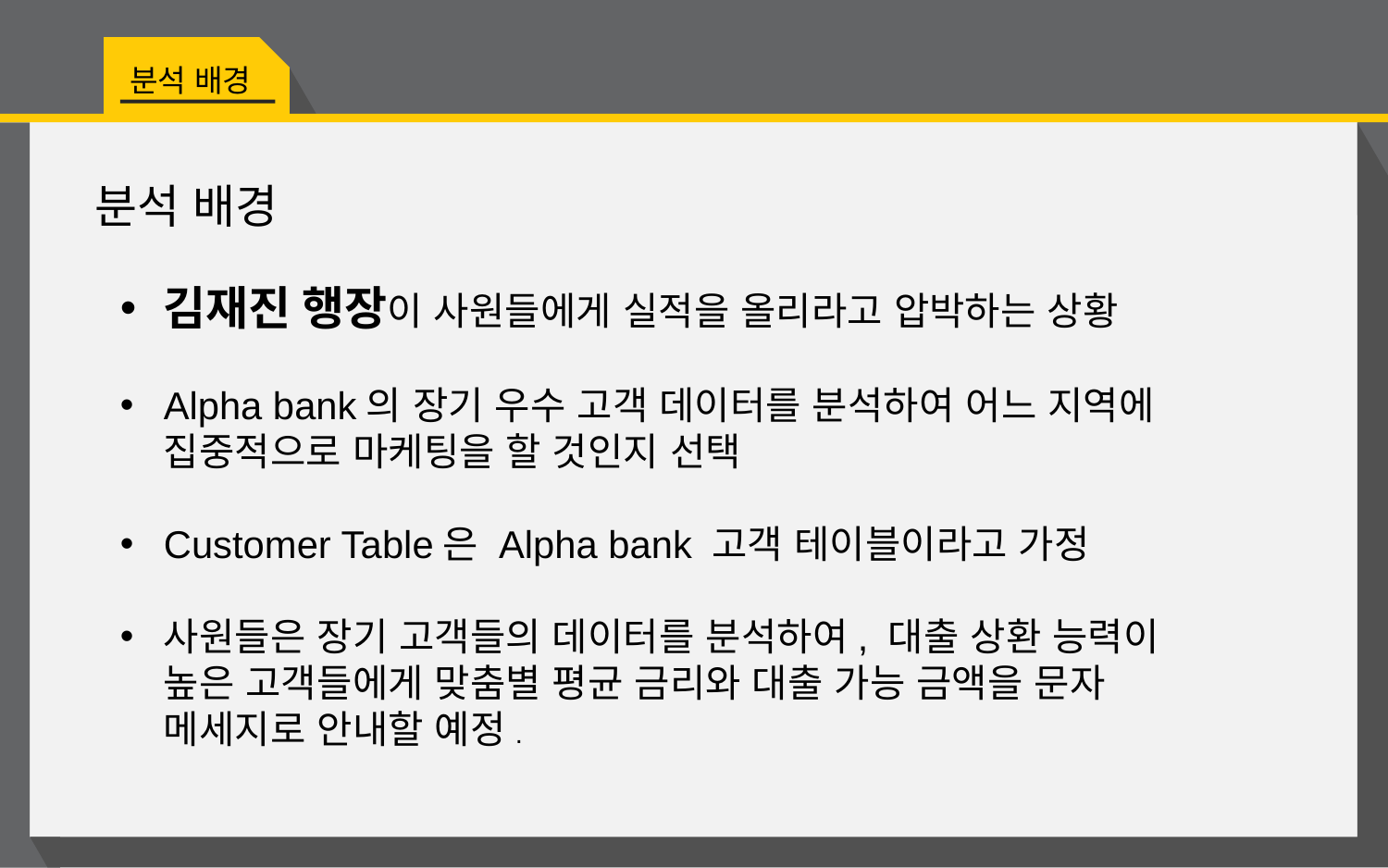

분석 배경
분석 배경
김재진 행장이 사원들에게 실적을 올리라고 압박하는 상황

Alpha bank의 장기 우수 고객 데이터를 분석하여 어느 지역에 집중적으로 마케팅을 할 것인지 선택

Customer Table은 Alpha bank 고객 테이블이라고 가정

사원들은 장기 고객들의 데이터를 분석하여, 대출 상환 능력이 높은 고객들에게 맞춤별 평균 금리와 대출 가능 금액을 문자 메세지로 안내할 예정.